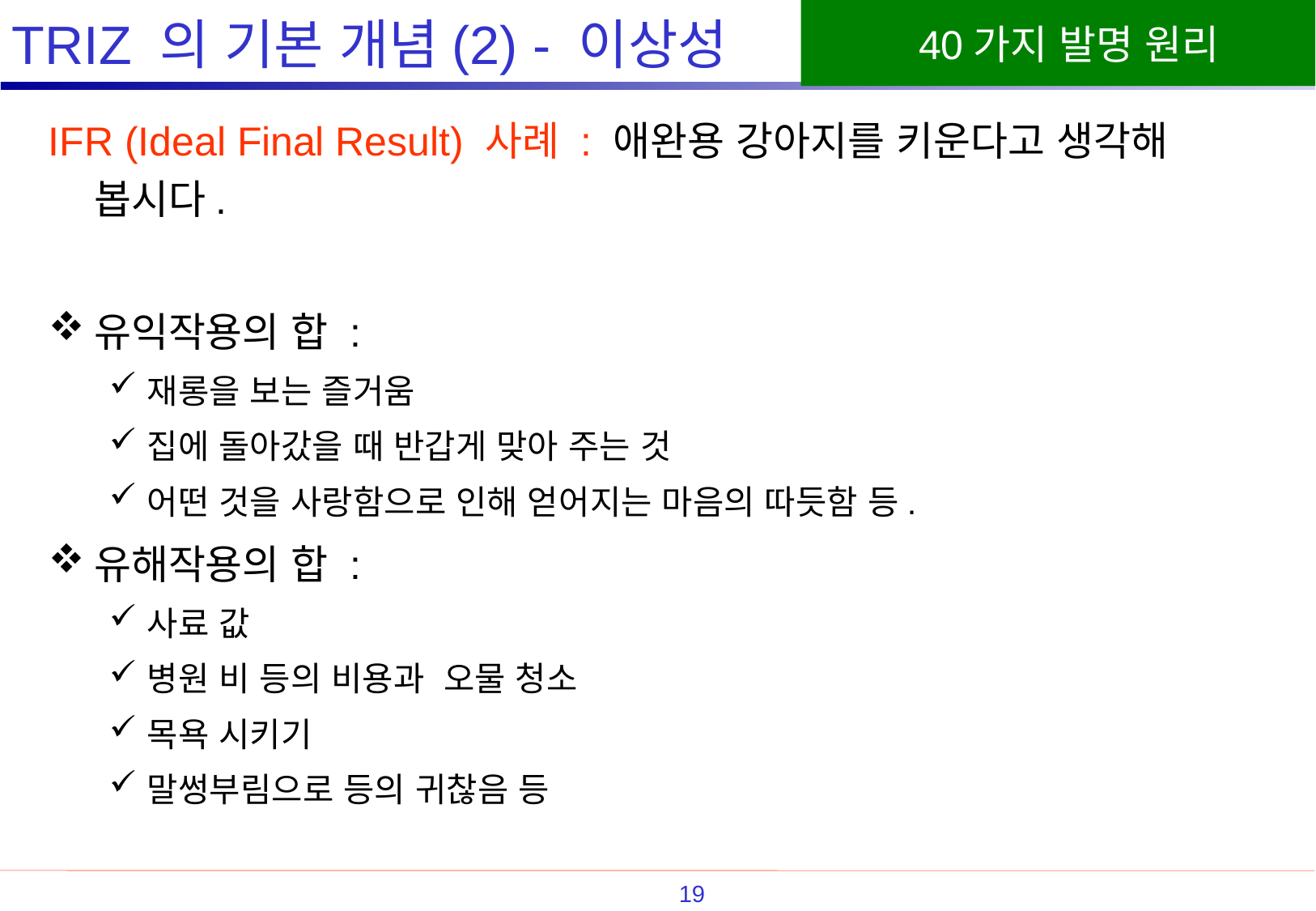

TRIZ 의 기본 개념(2) - 이상성
IFR (Ideal Final Result) 사례 : 애완용 강아지를 키운다고 생각해 봅시다.

유익작용의 합 :
재롱을 보는 즐거움
집에 돌아갔을 때 반갑게 맞아 주는 것
어떤 것을 사랑함으로 인해 얻어지는 마음의 따듯함 등.
유해작용의 합 :
사료 값
병원 비 등의 비용과  오물 청소
목욕 시키기
말썽부림으로 등의 귀찮음 등